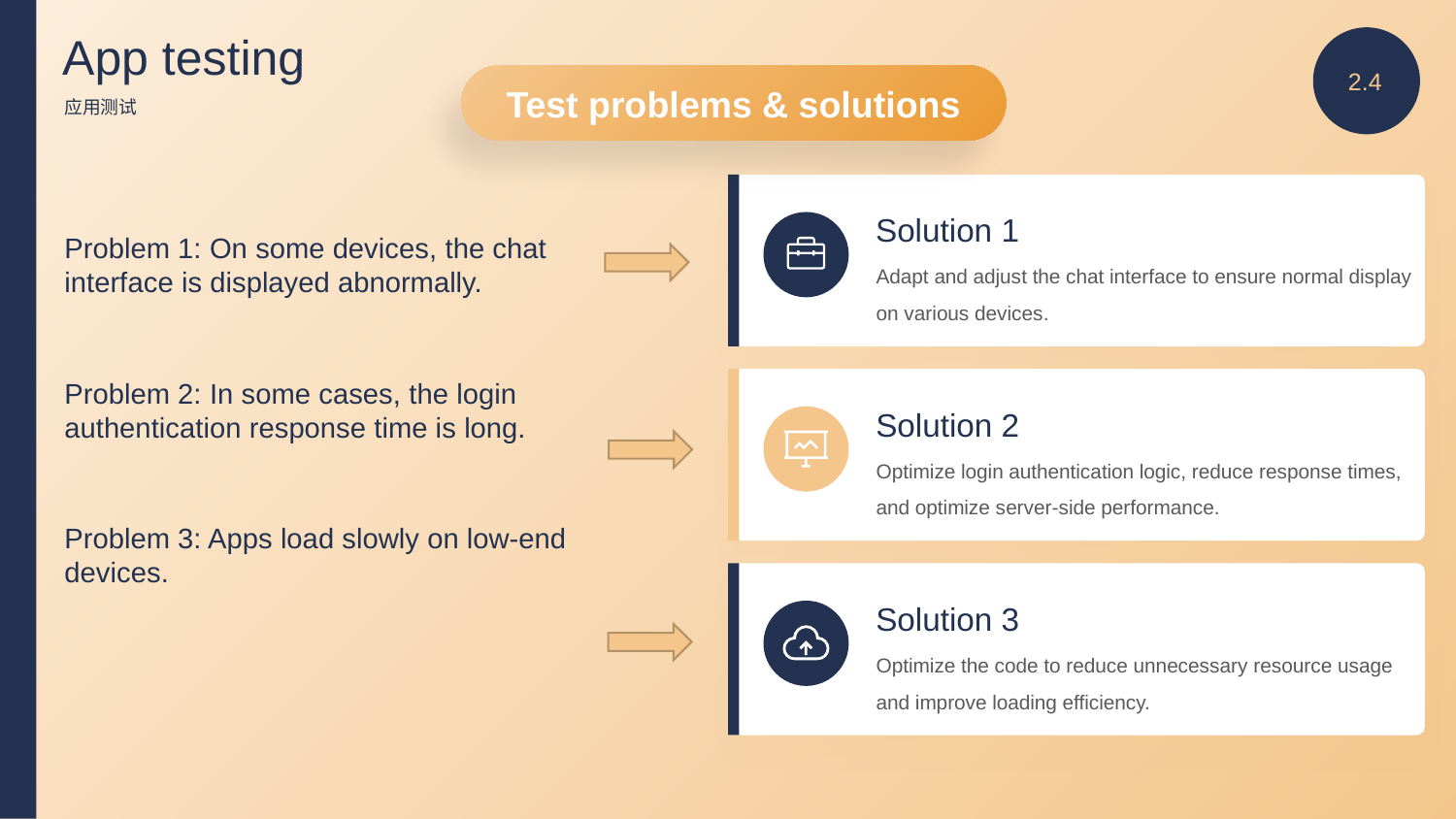

App testing

2.4
Test problems & solutions
应用测试

Solution 1

Problem 1: On some devices, the chat interface is displayed abnormally.

Problem 2: In some cases, the login authentication response time is long.

Problem 3: Apps load slowly on low-end devices.

Adapt and adjust the chat interface to ensure normal display on various devices.

Solution 2

Optimize login authentication logic, reduce response times, and optimize server-side performance.

Solution 3

Optimize the code to reduce unnecessary resource usage and improve loading efficiency.